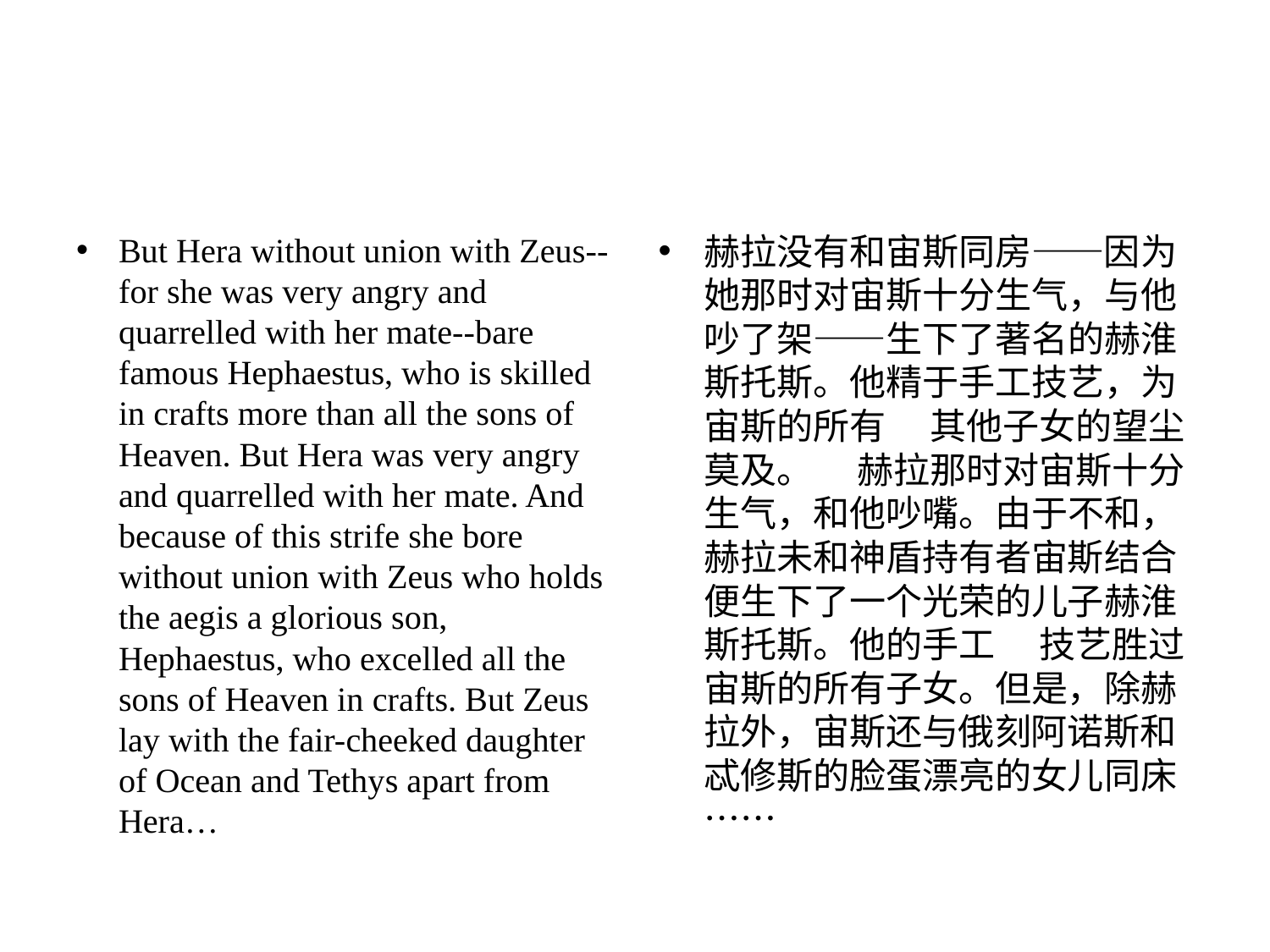

#
But Hera without union with Zeus--for she was very angry and quarrelled with her mate--bare famous Hephaestus, who is skilled in crafts more than all the sons of Heaven. But Hera was very angry and quarrelled with her mate. And because of this strife she bore without union with Zeus who holds the aegis a glorious son, Hephaestus, who excelled all the sons of Heaven in crafts. But Zeus lay with the fair-cheeked daughter of Ocean and Tethys apart from Hera…
赫拉没有和宙斯同房——因为她那时对宙斯⼗分⽣⽓，与他吵了架——⽣下了著名的赫淮斯托斯。他精于⼿⼯技艺，为宙斯的所有 　其他⼦⼥的望尘莫及。 　赫拉那时对宙斯⼗分⽣⽓，和他吵嘴。由于不和，赫拉未和神盾持有者宙斯结合便⽣下了⼀个光荣的⼉⼦赫淮斯托斯。他的⼿⼯ 　技艺胜过宙斯的所有⼦⼥。但是，除赫拉外，宙斯还与俄刻阿诺斯和忒修斯的脸蛋漂亮的⼥⼉同床……